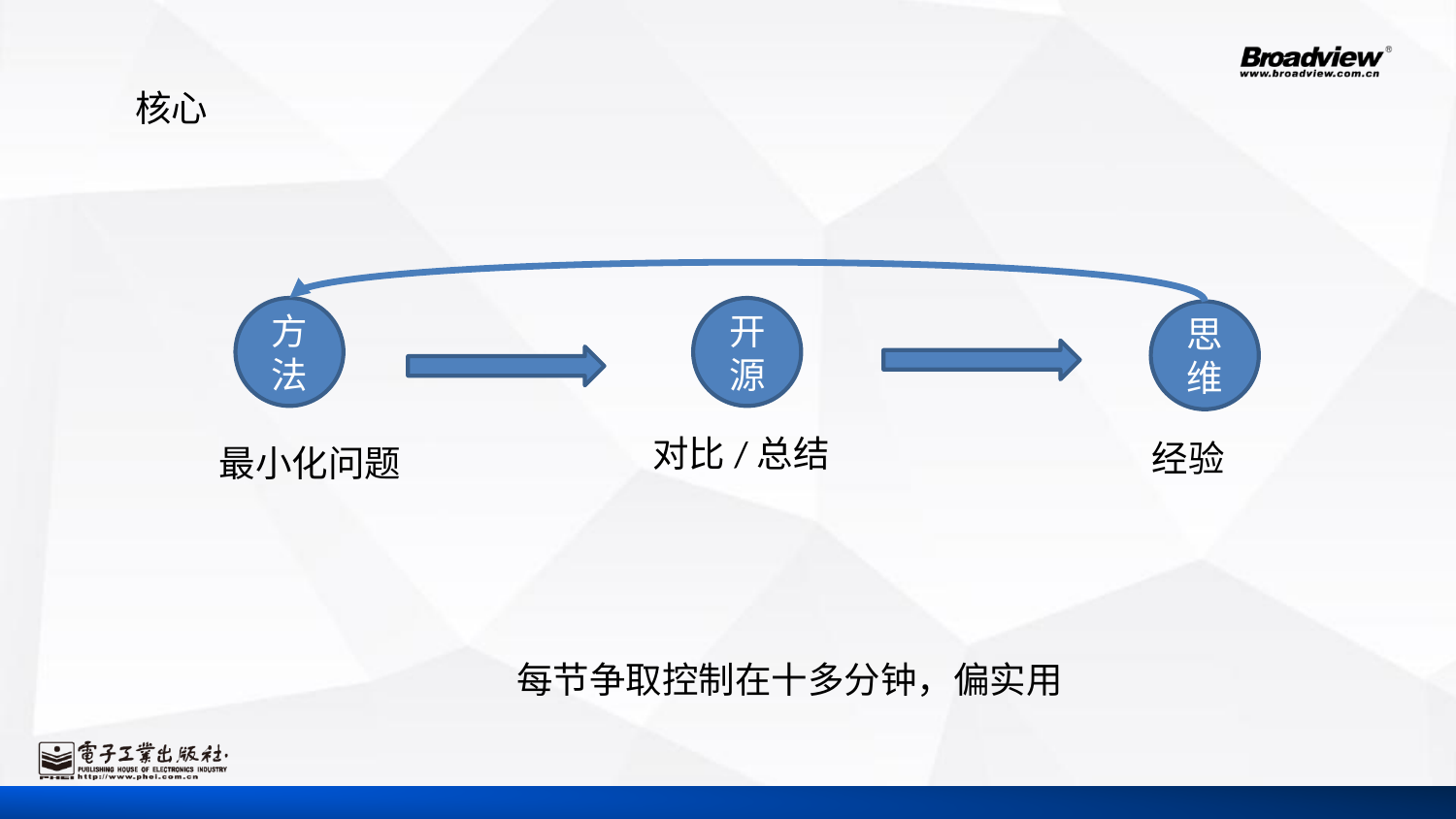

核心
方法
开源
思维

对比/总结
经验
最小化问题
每节争取控制在十多分钟，偏实用